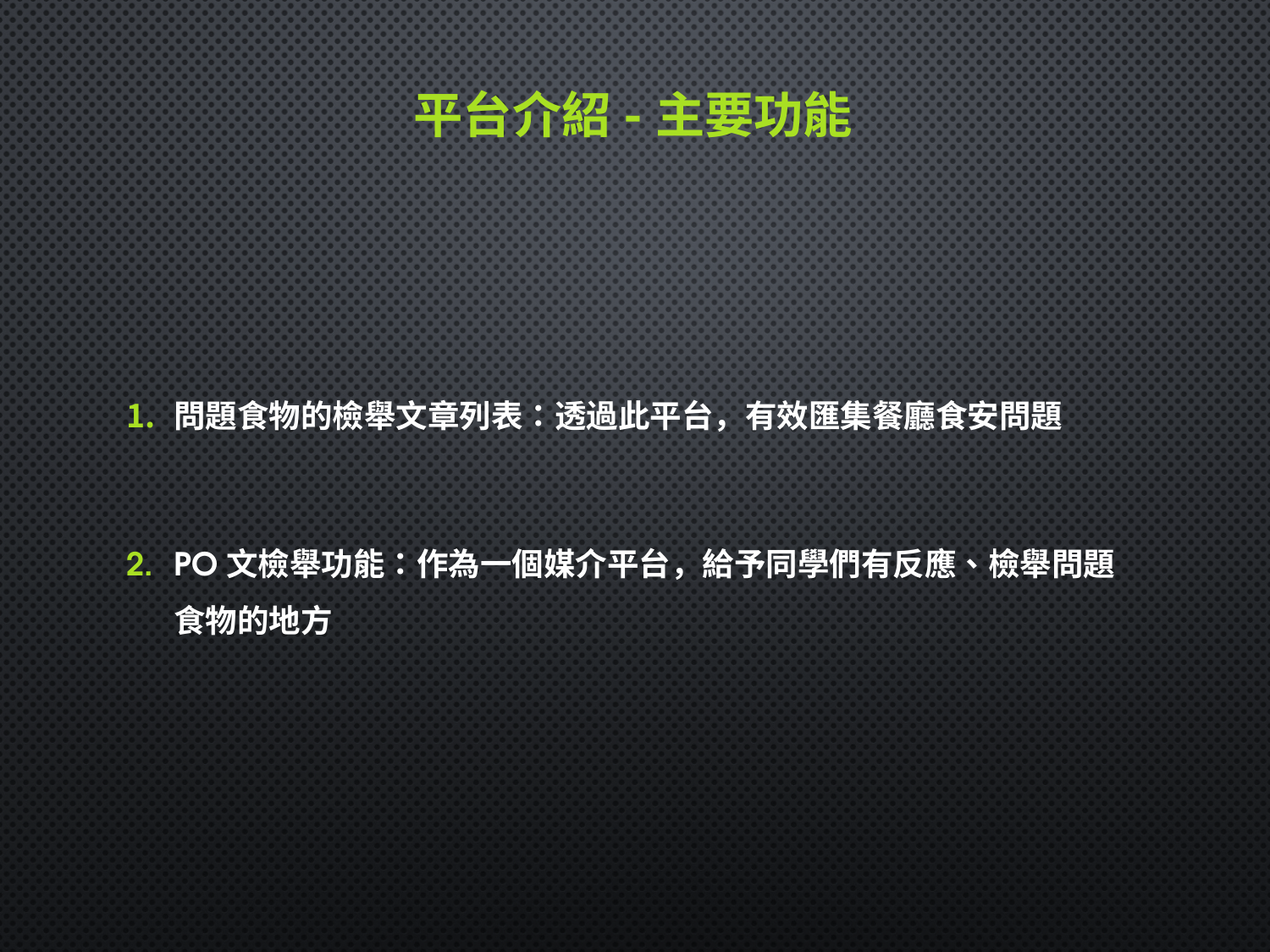

平台介紹-主要功能
問題食物的檢舉文章列表：透過此平台，有效匯集餐廳食安問題

PO文檢舉功能：作為一個媒介平台，給予同學們有反應、檢舉問題食物的地方